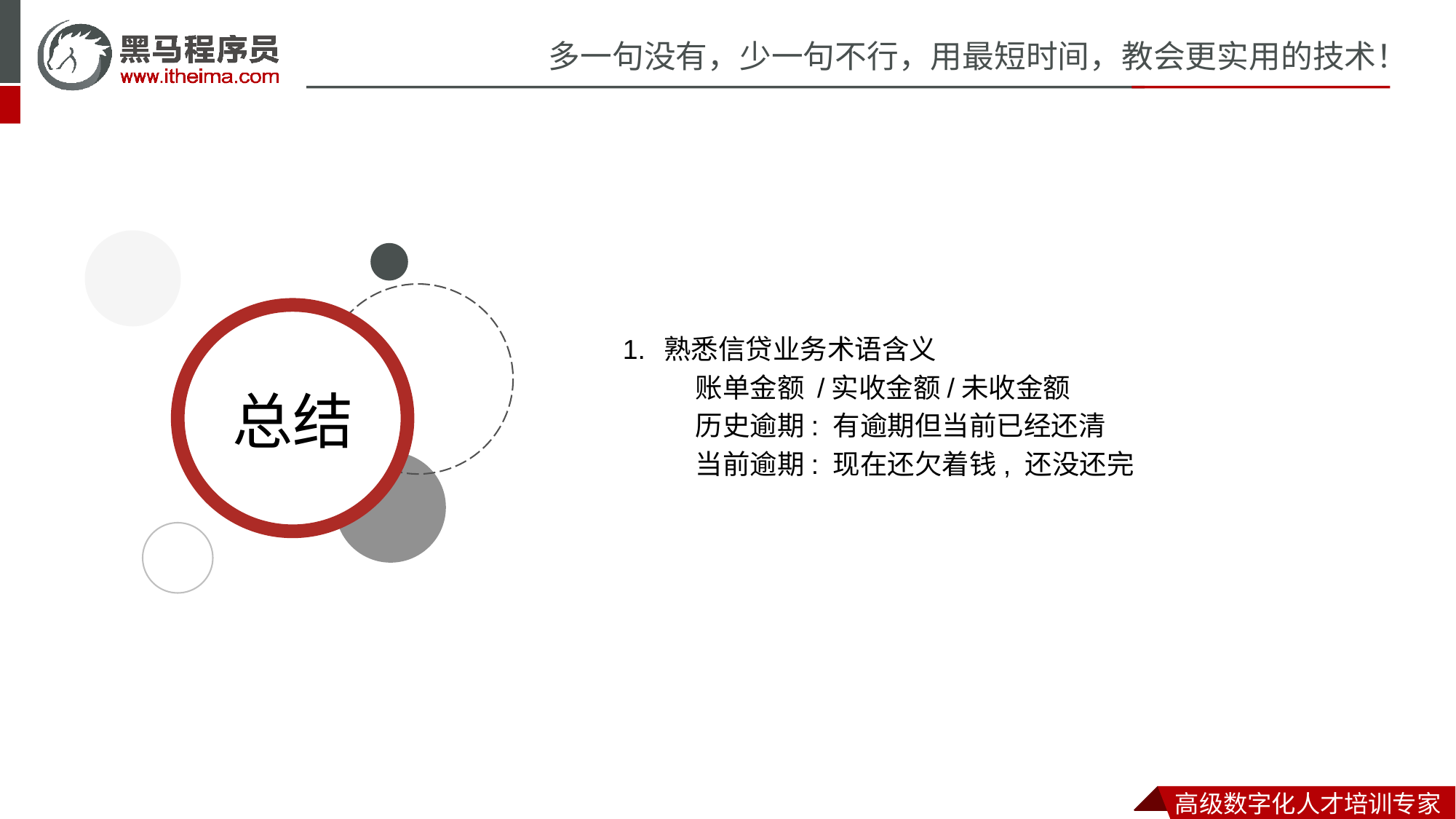

熟悉信贷业务术语含义
账单金额 /实收金额/未收金额
历史逾期: 有逾期但当前已经还清
当前逾期: 现在还欠着钱, 还没还完